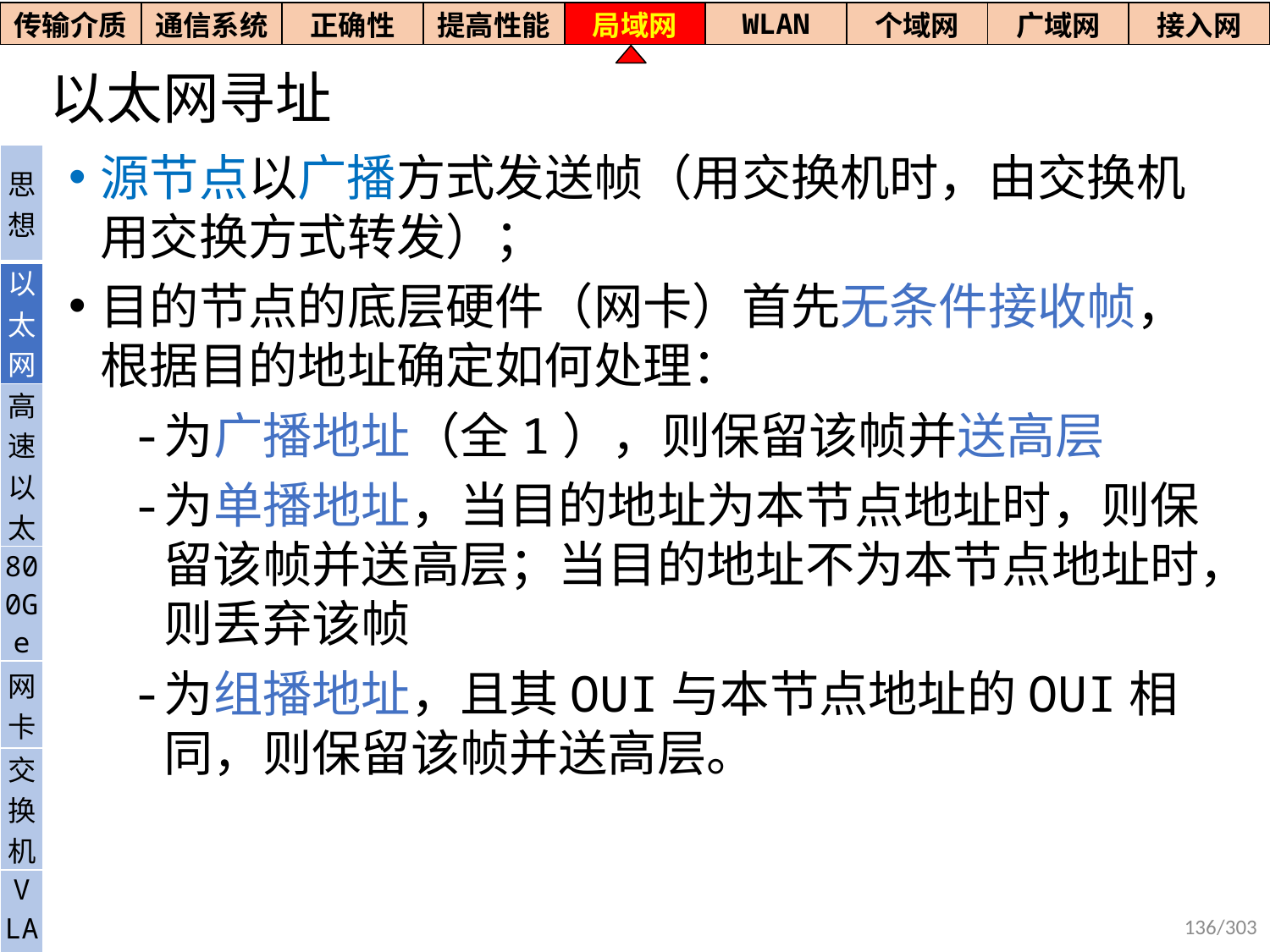

| 传输介质 | 通信系统 | 正确性 | 提高性能 | 局域网 | WLAN | 个域网 | 广域网 | 接入网 |
| --- | --- | --- | --- | --- | --- | --- | --- | --- |

# 以太网寻址
源节点以广播方式发送帧（用交换机时，由交换机用交换方式转发）；
目的节点的底层硬件（网卡）首先无条件接收帧，根据目的地址确定如何处理：
为广播地址（全1），则保留该帧并送高层
为单播地址，当目的地址为本节点地址时，则保留该帧并送高层；当目的地址不为本节点地址时，则丢弃该帧
为组播地址，且其OUI与本节点地址的OUI相同，则保留该帧并送高层。

| 思想 |
| --- |
| 以太网 |
| 高速以太 |
| 800Ge |
| 网卡 |
| 交换机 |
| V LAN |
136/303